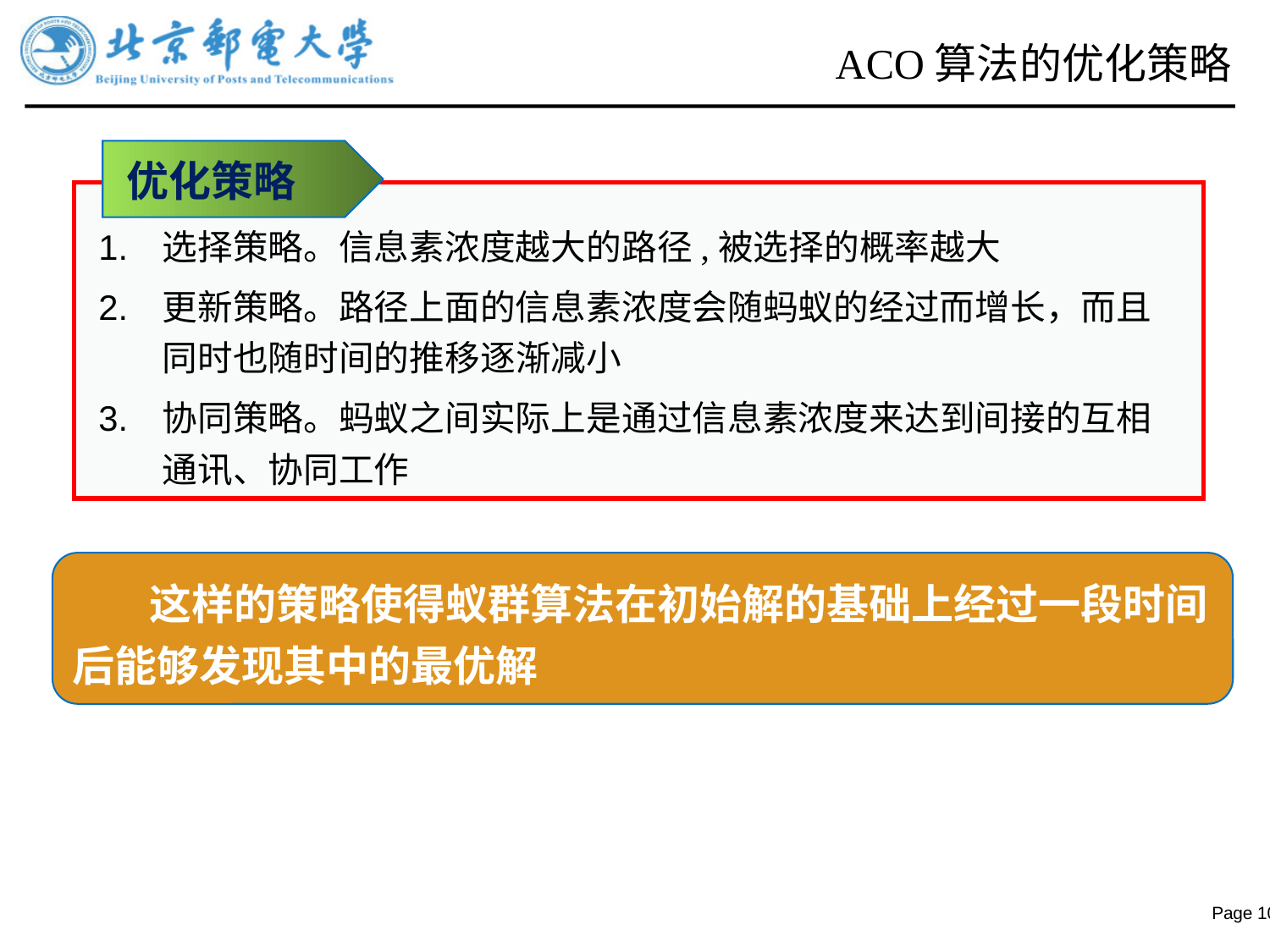

# ACO算法的优化策略

优化策略

选择策略。信息素浓度越大的路径,被选择的概率越大
更新策略。路径上面的信息素浓度会随蚂蚁的经过而增长，而且同时也随时间的推移逐渐减小
协同策略。蚂蚁之间实际上是通过信息素浓度来达到间接的互相通讯、协同工作
       这样的策略使得蚁群算法在初始解的基础上经过一段时间后能够发现其中的最优解